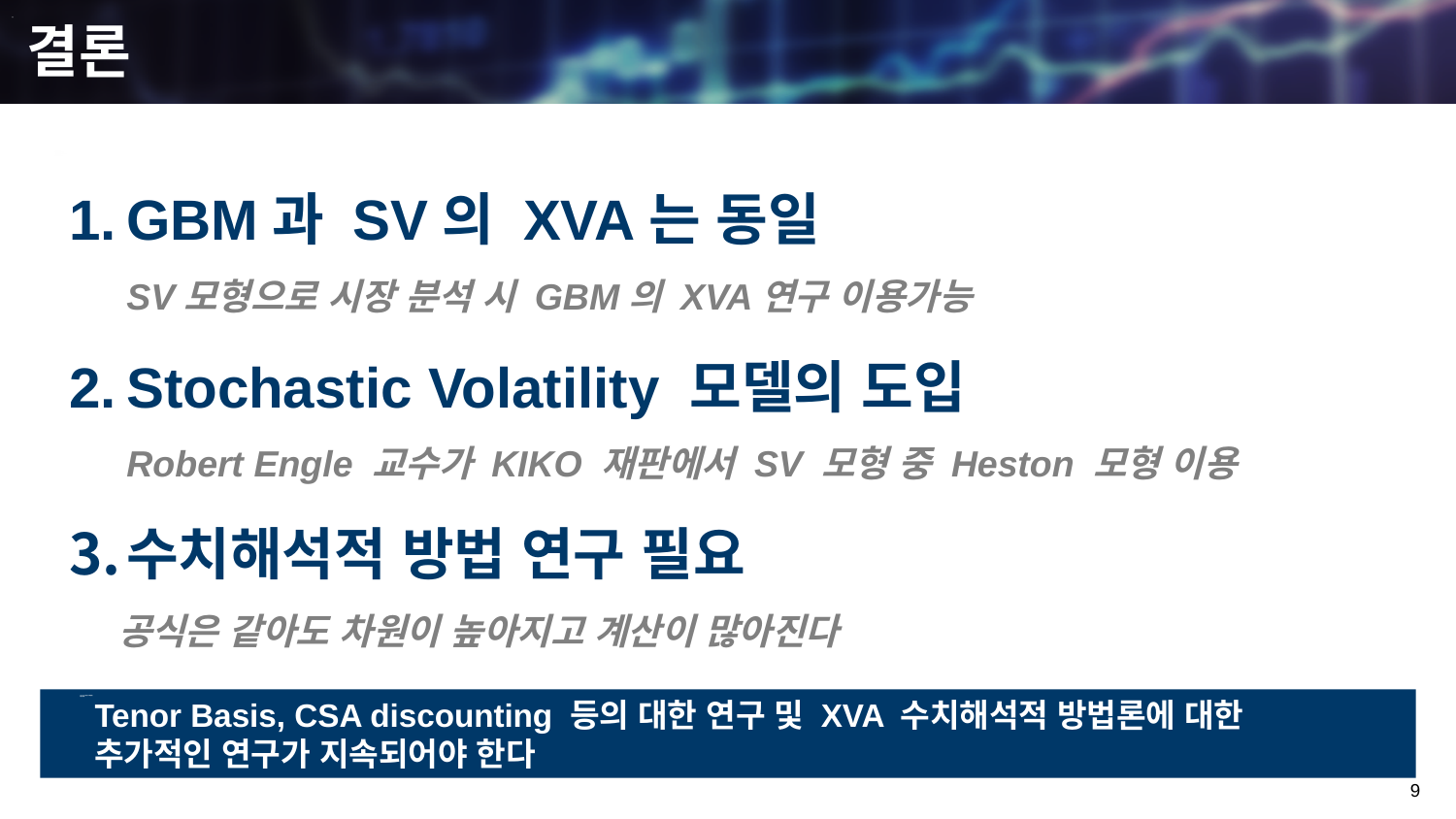

결론
GBM과 SV의 XVA는 동일
	SV모형으로 시장 분석 시 GBM의 XVA연구 이용가능
Stochastic Volatility 모델의 도입
	Robert Engle 교수가 KIKO 재판에서 SV 모형 중 Heston 모형 이용
수치해석적 방법 연구 필요
    공식은 같아도 차원이 높아지고 계산이 많아진다
9
Tenor Basis, CSA discounting 등의 대한 연구 및 XVA 수치해석적 방법론에 대한 추가적인 연구가 지속되어야 한다